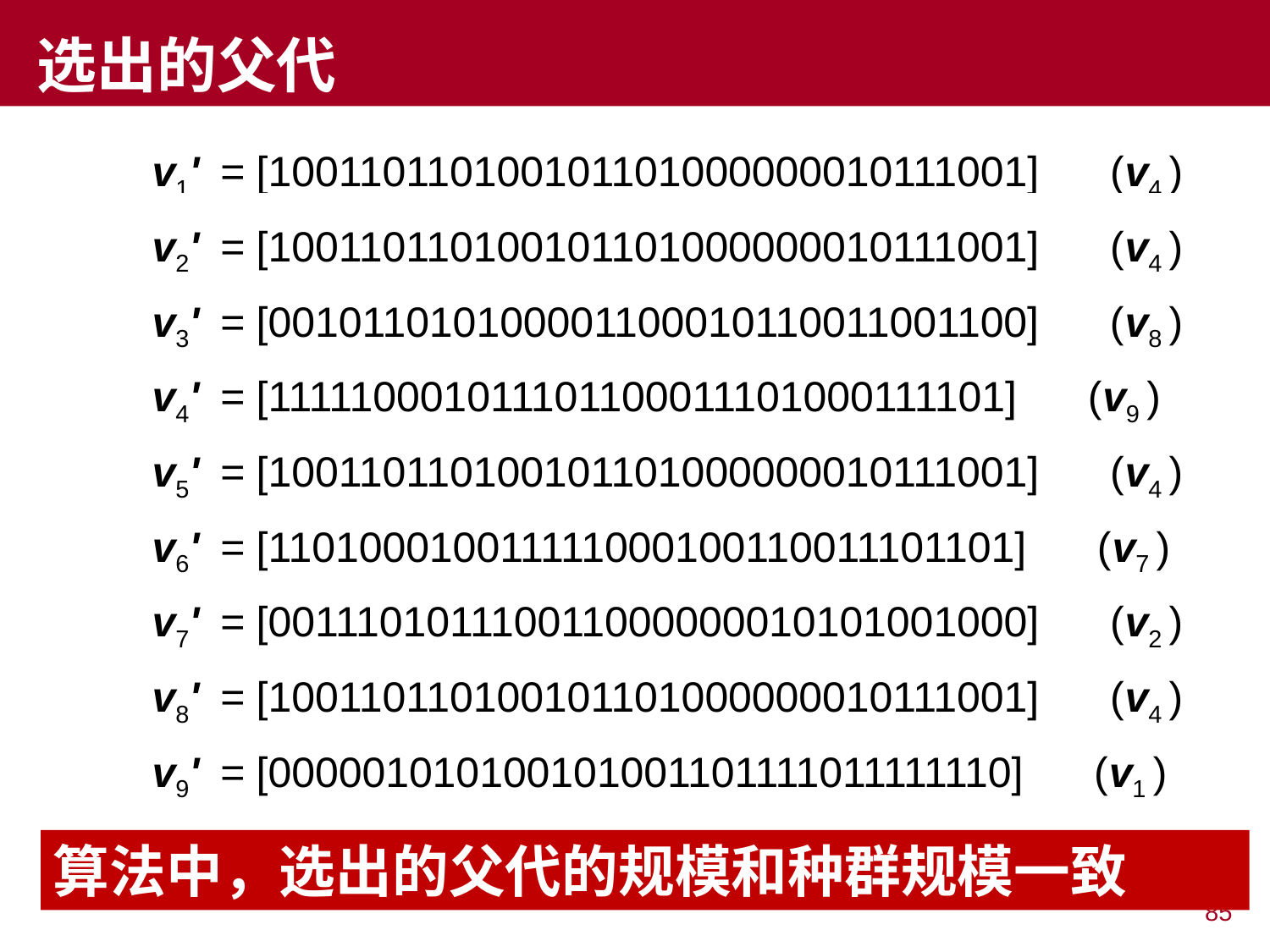

# 选出的父代
v1'   = [100110110100101101000000010111001]      (v4 )
v2'   = [100110110100101101000000010111001]      (v4 )
v3'   = [001011010100001100010110011001100]      (v8 )
v4'   = [111110001011101100011101000111101]      (v9 )
v5'   = [100110110100101101000000010111001]      (v4 )
v6'   = [110100010011111000100110011101101]      (v7 )
v7'   = [001110101110011000000010101001000]      (v2 )
v8'   = [100110110100101101000000010111001]      (v4 )
v9'   = [000001010100101001101111011111110]      (v1 )
v10' = [001110101110011000000010101001000]      (v2 )

算法中，选出的父代的规模和种群规模一致
85